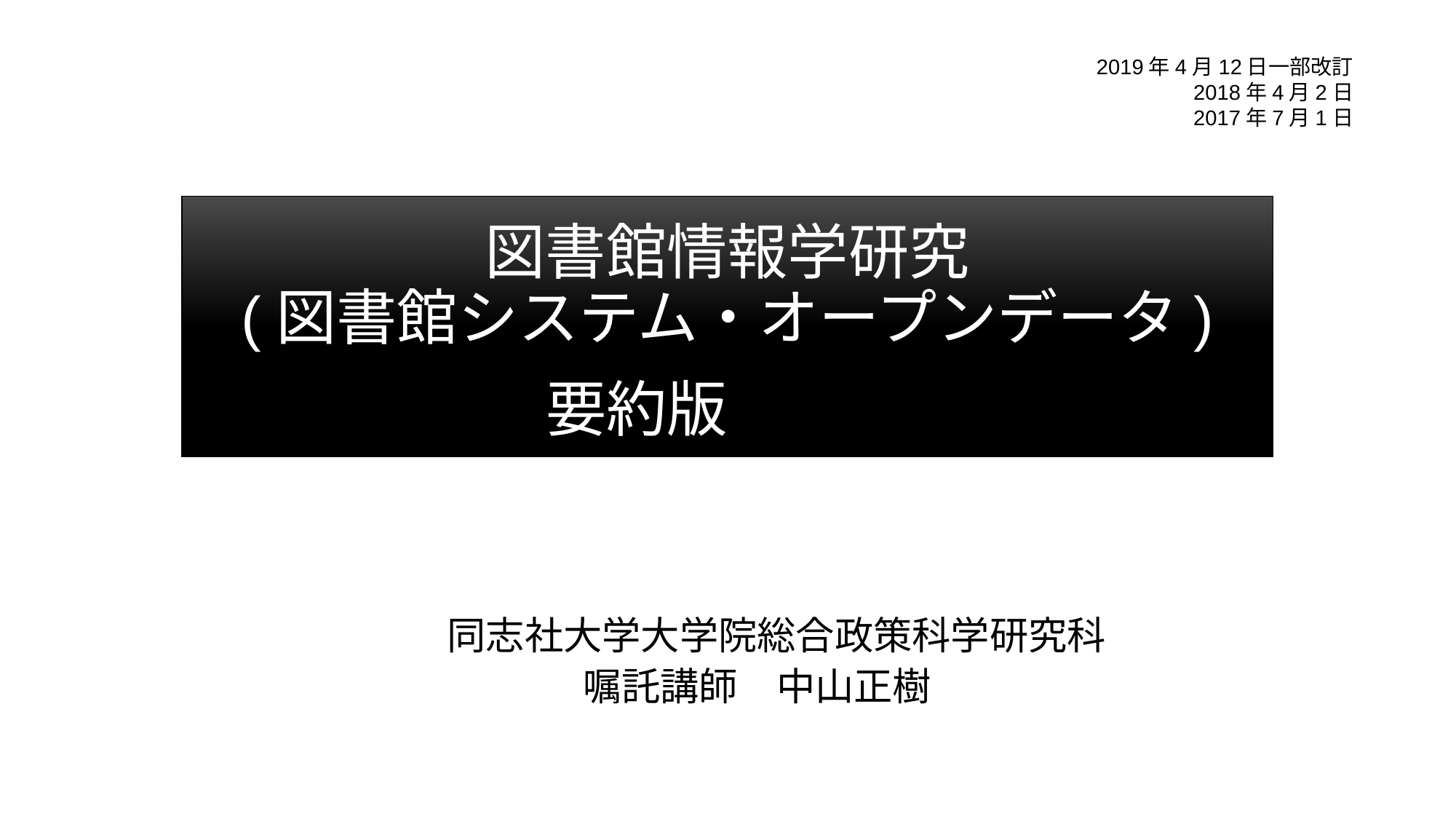

2019年4月12日一部改訂
2018年4月2日
2017年7月1日
# 図書館情報学研究 (図書館システム・オープンデータ) 要約版
　同志社大学大学院総合政策科学研究科
嘱託講師　中山正樹